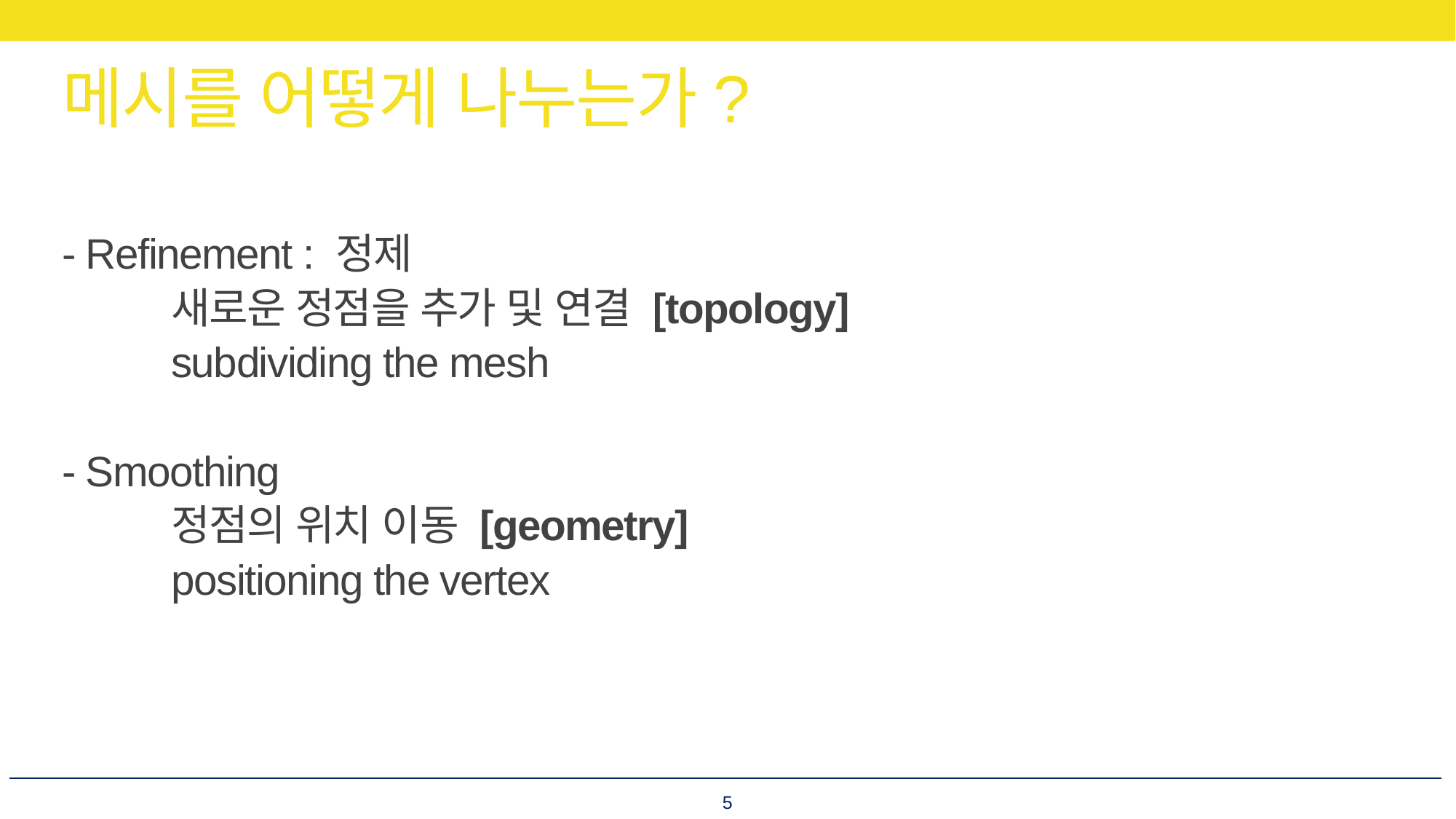

# 메시를 어떻게 나누는가?

- Refinement : 정제
	새로운 정점을 추가 및 연결 [topology]
	subdividing the mesh

- Smoothing
	정점의 위치 이동 [geometry]
	positioning the vertex

5